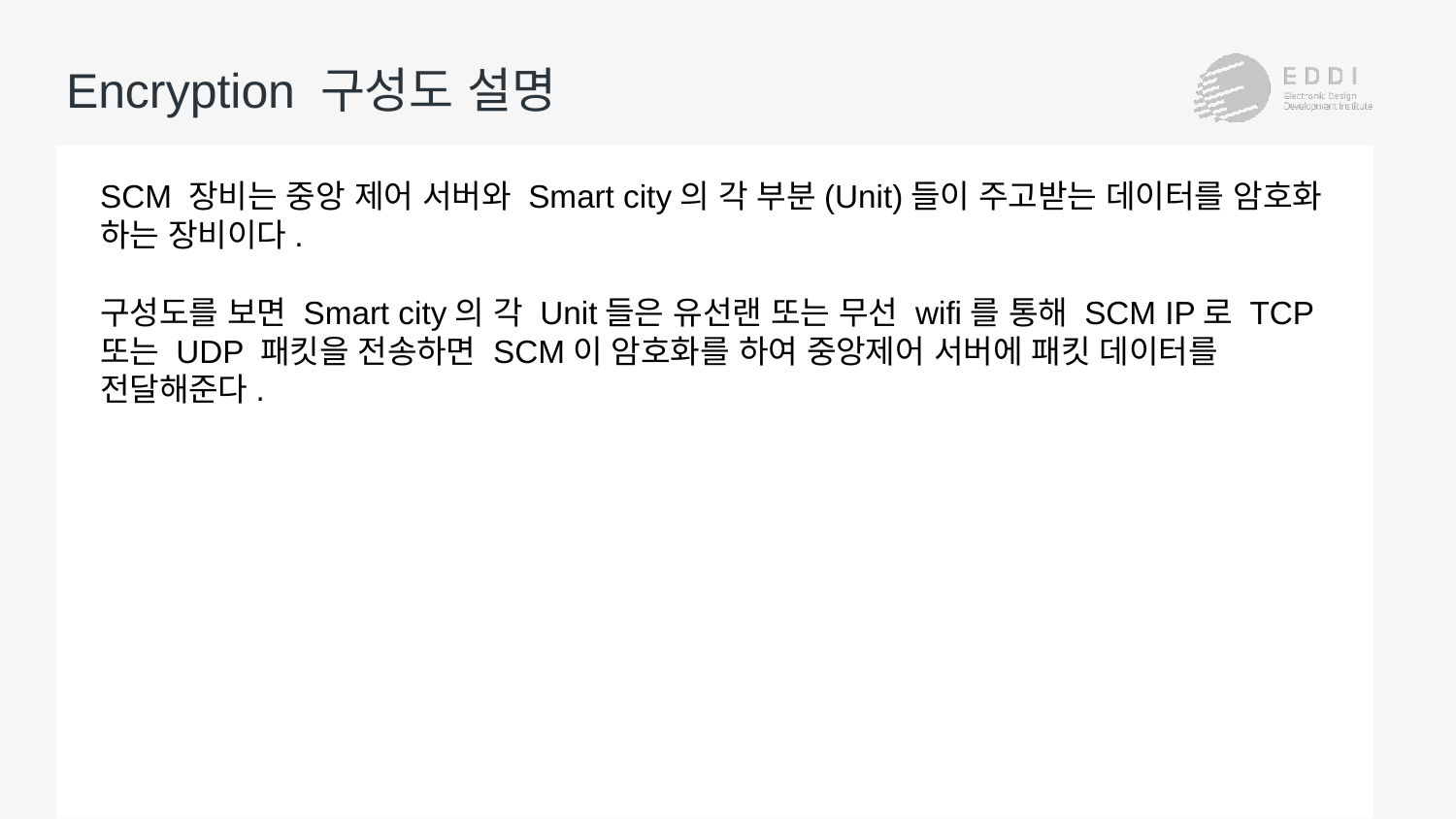

# Encryption 구성도 설명
SCM 장비는 중앙 제어 서버와 Smart city의 각 부분(Unit)들이 주고받는 데이터를 암호화 하는 장비이다.

구성도를 보면 Smart city의 각 Unit들은 유선랜 또는 무선 wifi를 통해 SCM IP로 TCP 또는 UDP 패킷을 전송하면 SCM이 암호화를 하여 중앙제어 서버에 패킷 데이터를 전달해준다.